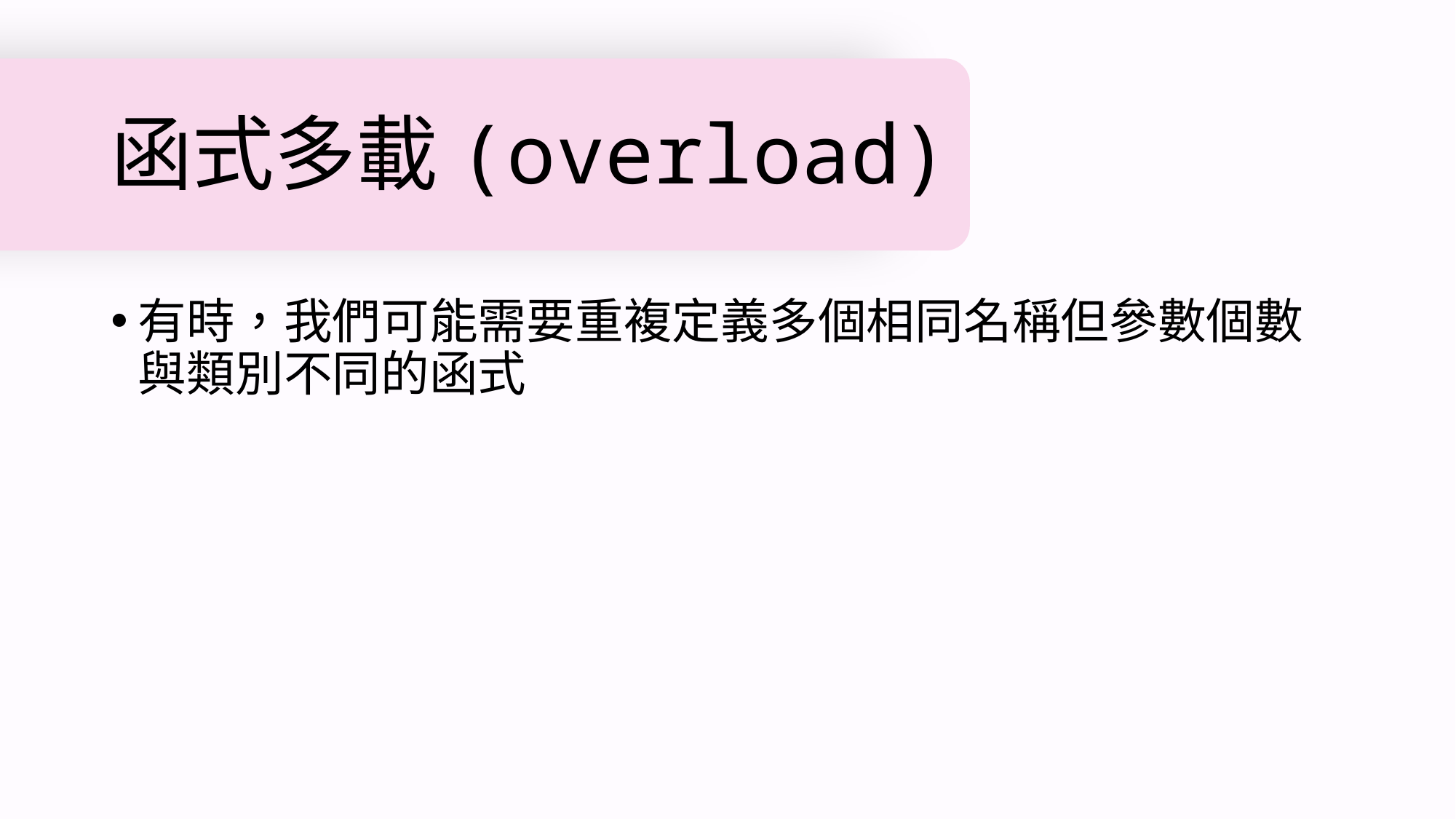

# 函式多載(overload)
有時，我們可能需要重複定義多個相同名稱但參數個數與類別不同的函式